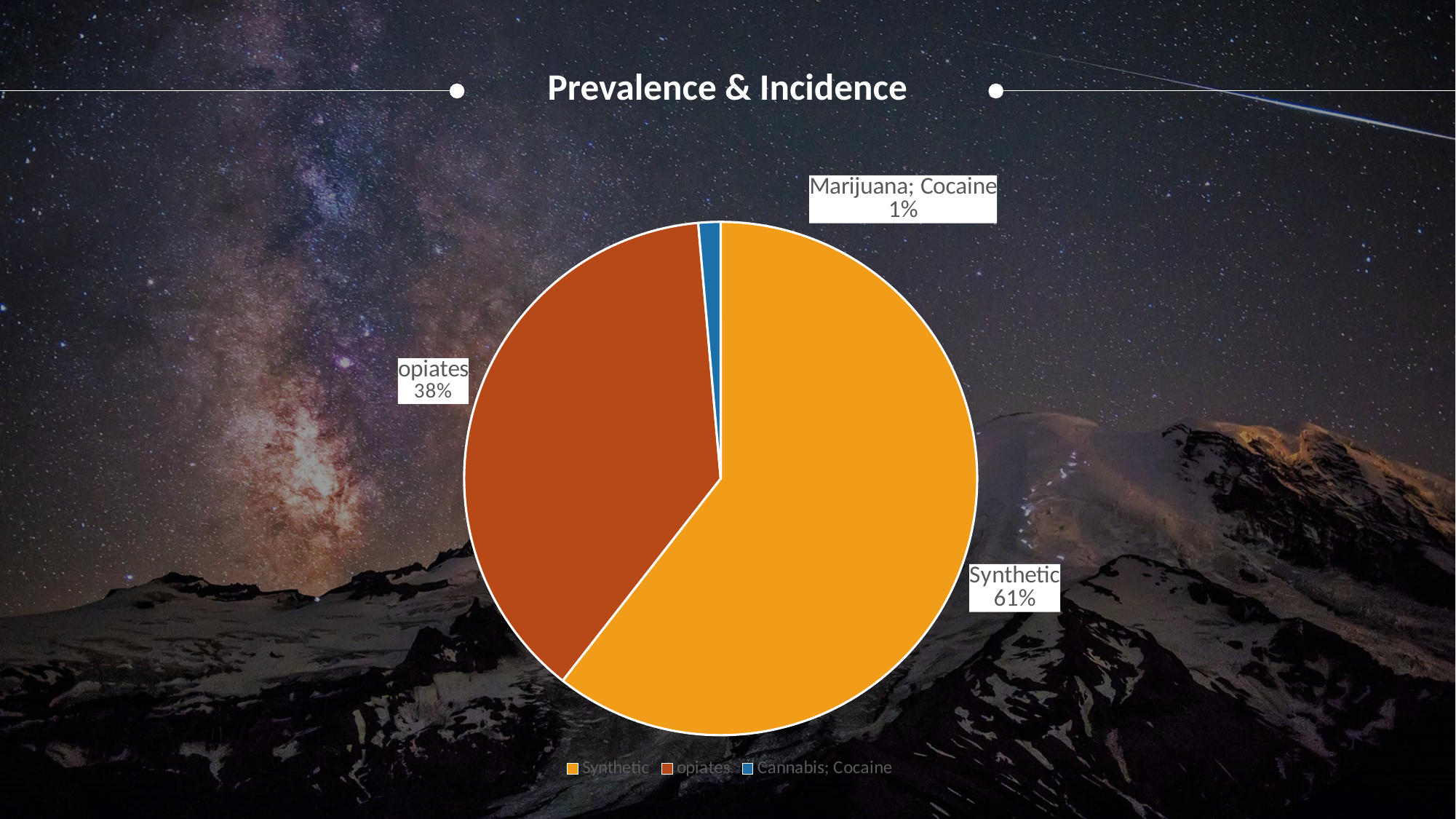

Prevalence & Incidence

### Chart

| Category | 销售额 |
|---|---|
| Synthetic | 0.605 |
| opiates | 0.38 |
| Cannabis; Cocaine | 0.014 |